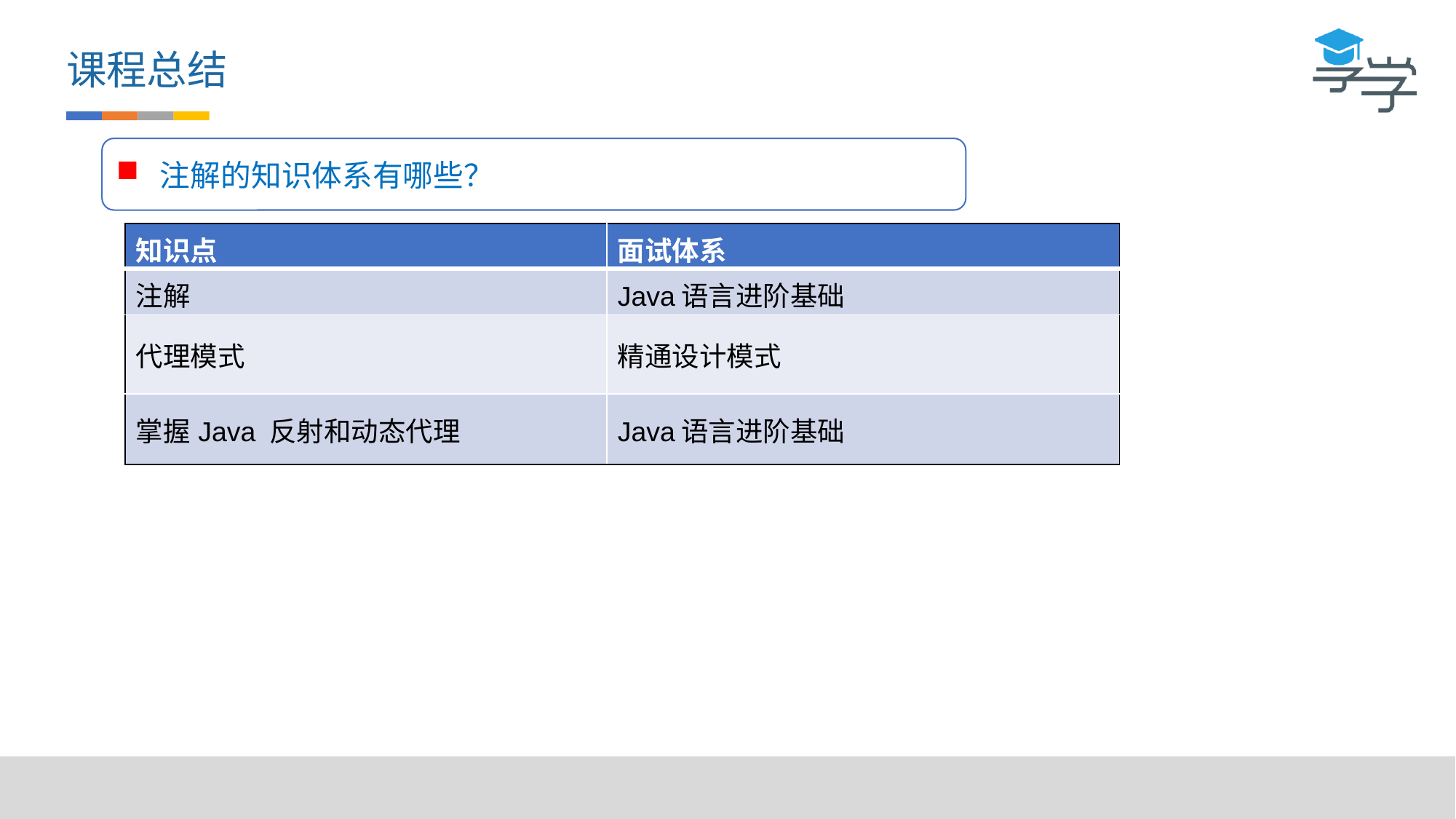

课程总结

  注解的知识体系有哪些？
| 知识点 | 面试体系 |
| --- | --- |
| 注解 | Java语言进阶基础 |
| 代理模式 | 精通设计模式 |
| 掌握Java 反射和动态代理 | Java语言进阶基础 |